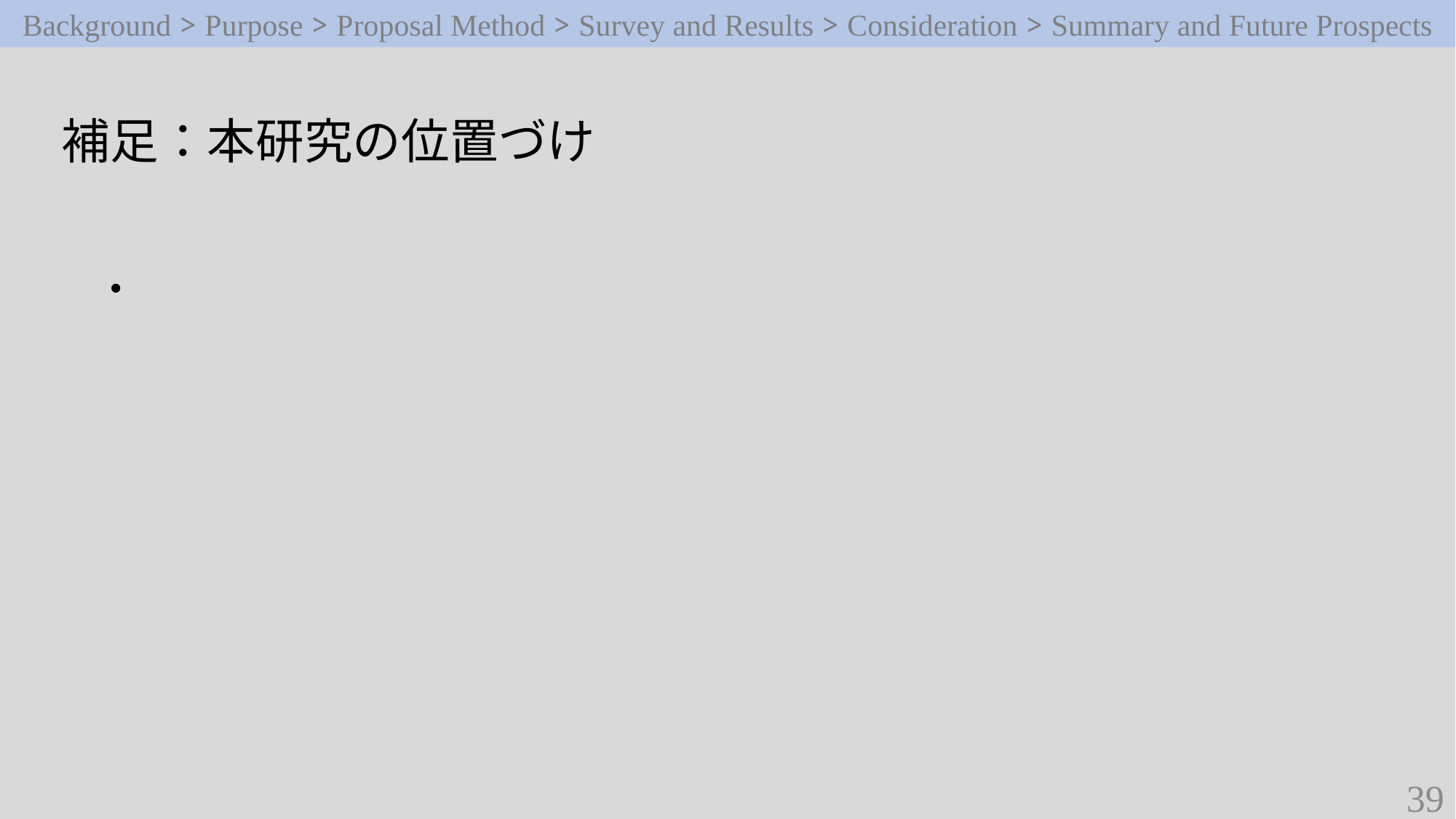

Background > Purpose > Proposal Method > Survey and Results > Consideration > Summary and Future Prospects
補足：本研究の位置づけ
・
39